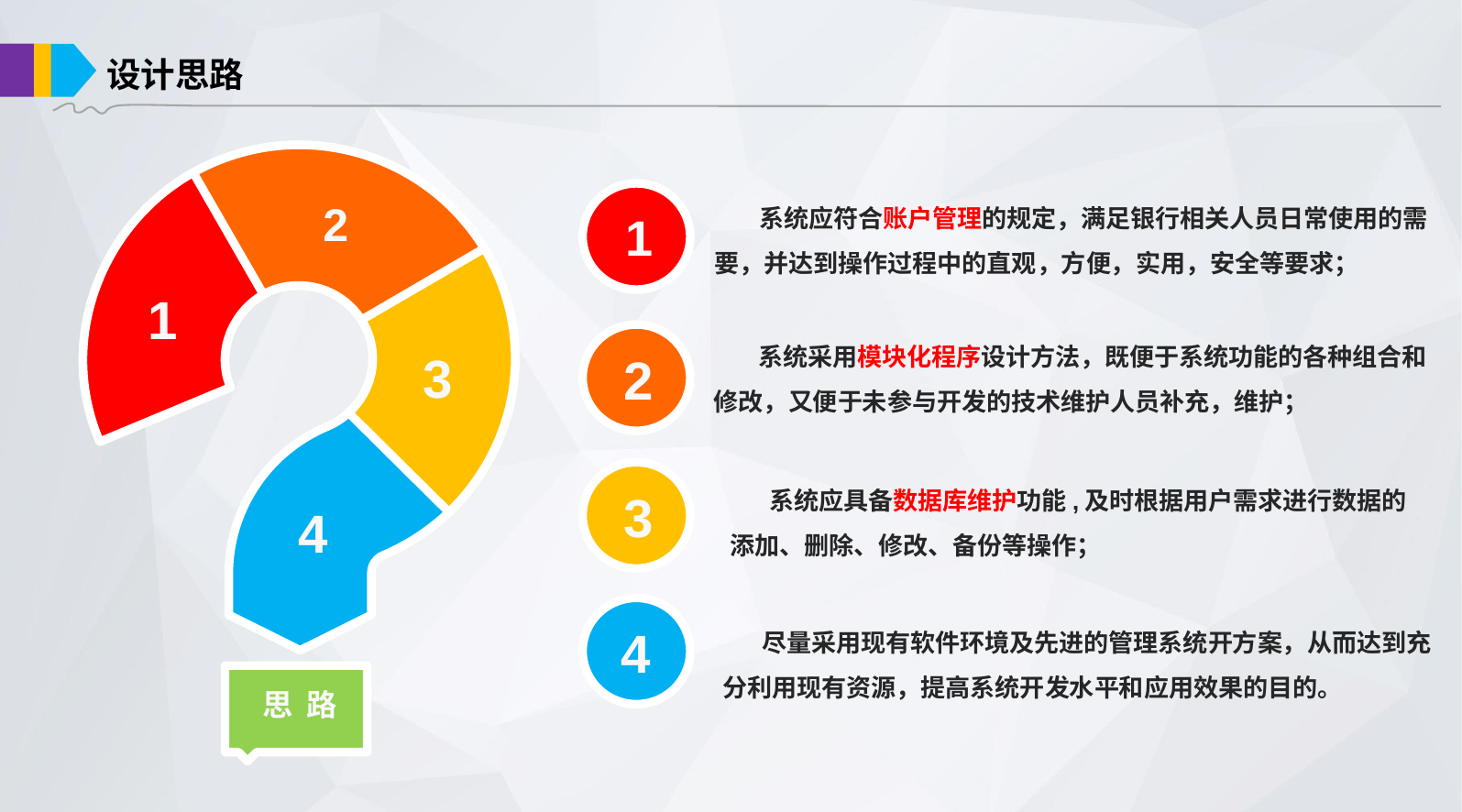

设计思路

       系统应符合账户管理的规定，满足银行相关人员日常使用的需要，并达到操作过程中的直观，方便，实用，安全等要求；

1
2

1
       系统采用模块化程序设计方法，既便于系统功能的各种组合和修改，又便于未参与开发的技术维护人员补充，维护；

2
3

3
      系统应具备数据库维护功能,及时根据用户需求进行数据的添加、删除、修改、备份等操作；
4

4
      尽量采用现有软件环境及先进的管理系统开方案，从而达到充分利用现有资源，提高系统开发水平和应用效果的目的。

思  路